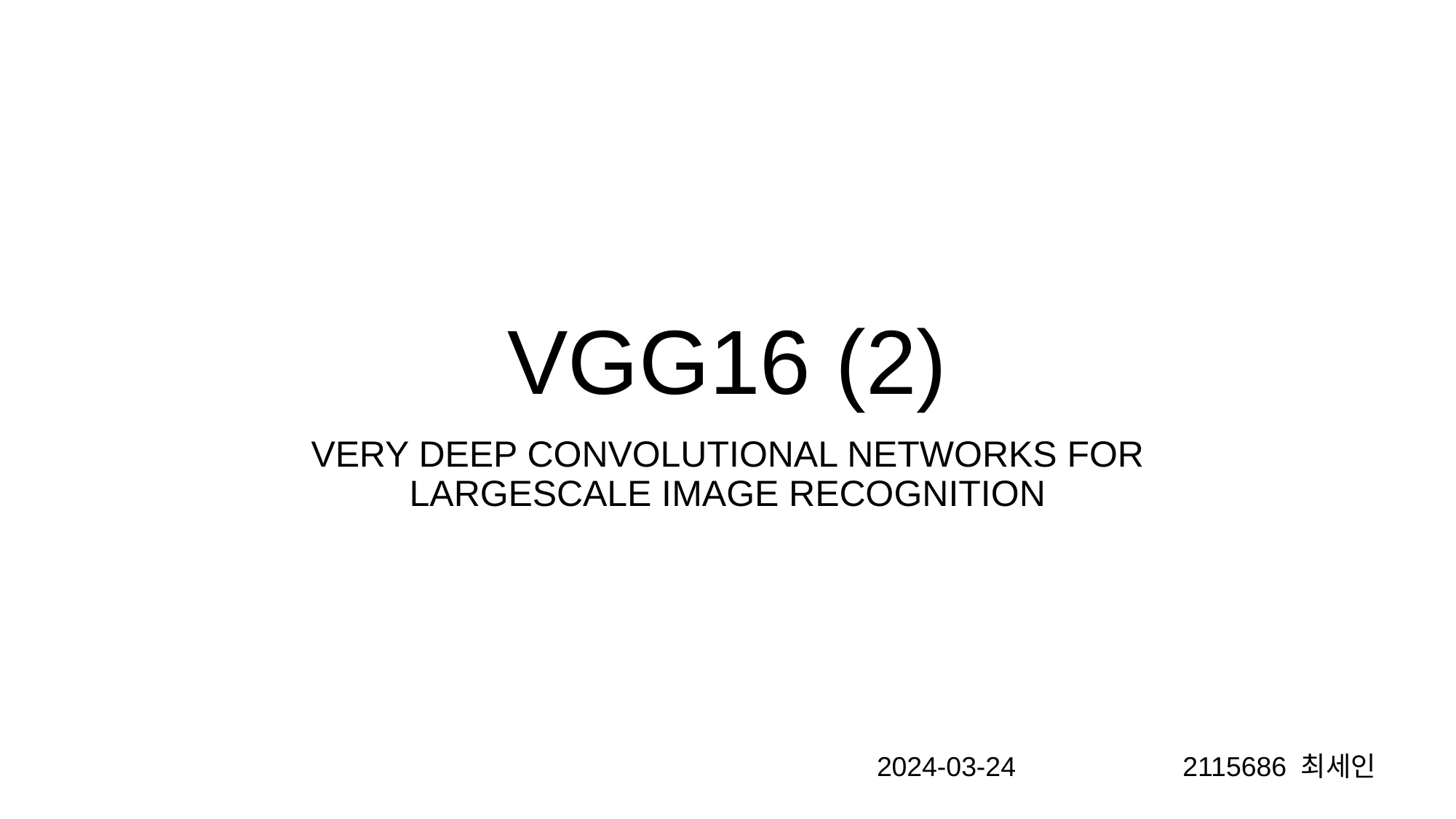

# VGG16 (2)
VERY DEEP CONVOLUTIONAL NETWORKS FOR LARGESCALE IMAGE RECOGNITION
2024-03-24
2115686 최세인